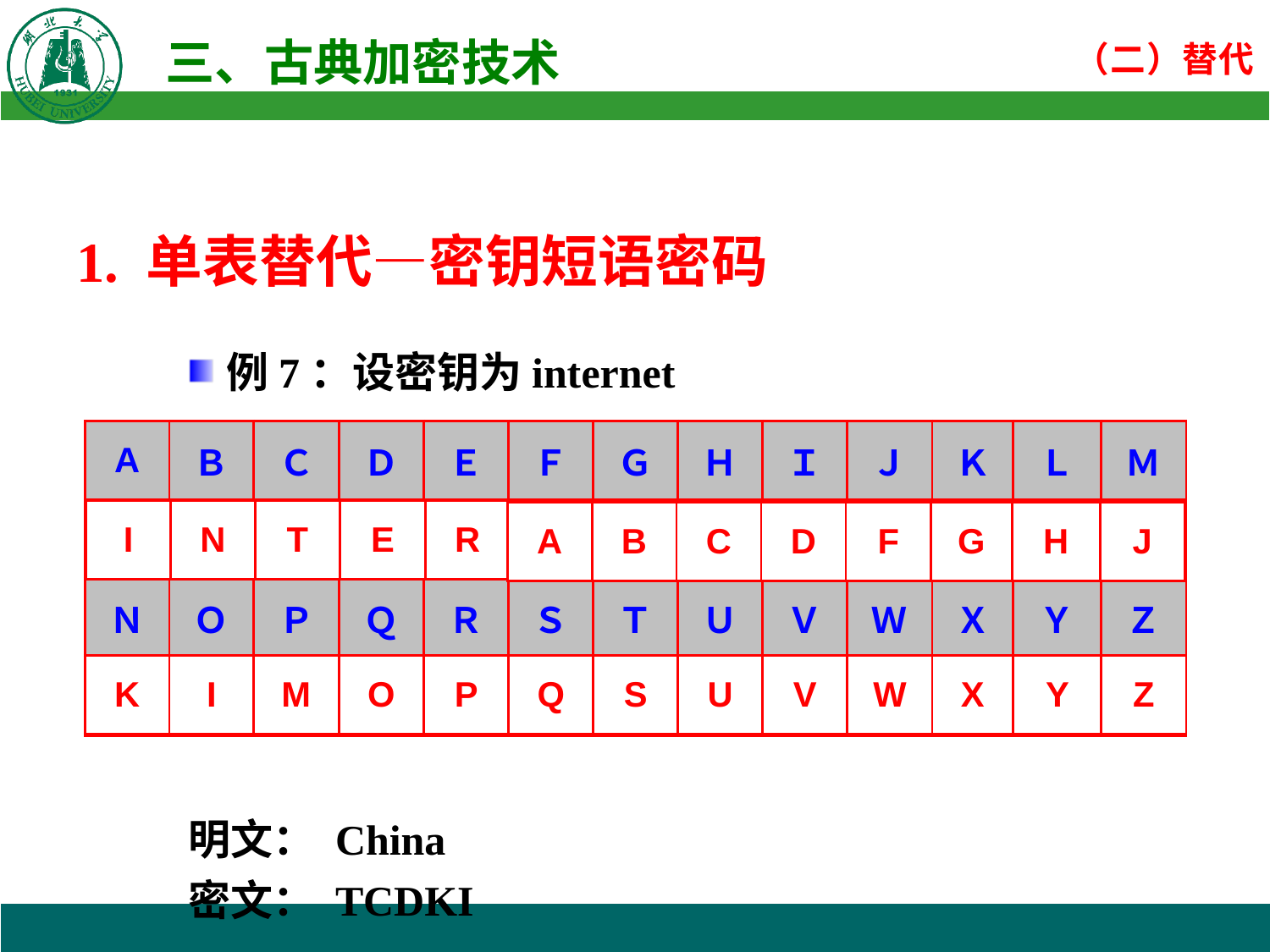

1. 单表替代—密钥短语密码
例7：设密钥为internet

明文： China
密文： TCDKI
| A | Ｂ | Ｃ | Ｄ | Ｅ | Ｆ | Ｇ | Ｈ | Ｉ | Ｊ | Ｋ | Ｌ | Ｍ |
| --- | --- | --- | --- | --- | --- | --- | --- | --- | --- | --- | --- | --- |
| I | N | T | E | R | A | B | C | D | F | G | H | J |
| Ｎ | Ｏ | Ｐ | Ｑ | Ｒ | Ｓ | Ｔ | Ｕ | Ｖ | Ｗ | Ｘ | Ｙ | Ｚ |
| K | I | M | O | P | Q | S | U | V | W | X | Y | Z |
| I | N | T | E | R |
| --- | --- | --- | --- | --- |
| A | B | C | D | F | G | H | J |
| --- | --- | --- | --- | --- | --- | --- | --- |
| K | I | M | O | P | Q | S | U | V | W | X | Y | Z |
| --- | --- | --- | --- | --- | --- | --- | --- | --- | --- | --- | --- | --- |